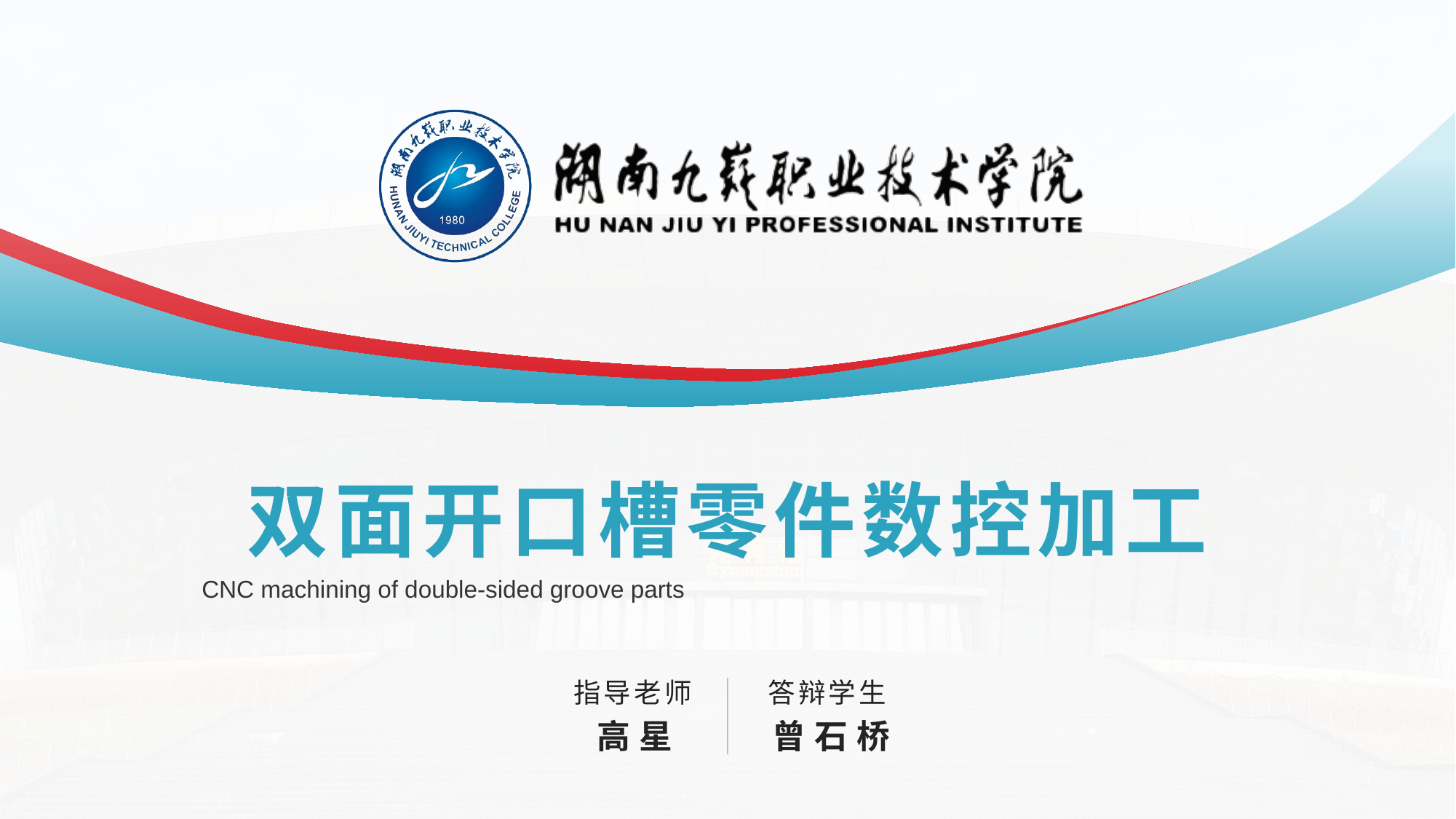

双面开口槽零件数控加工
CNC machining of double-sided groove parts
指导老师
答辩学生
曾石桥
高星